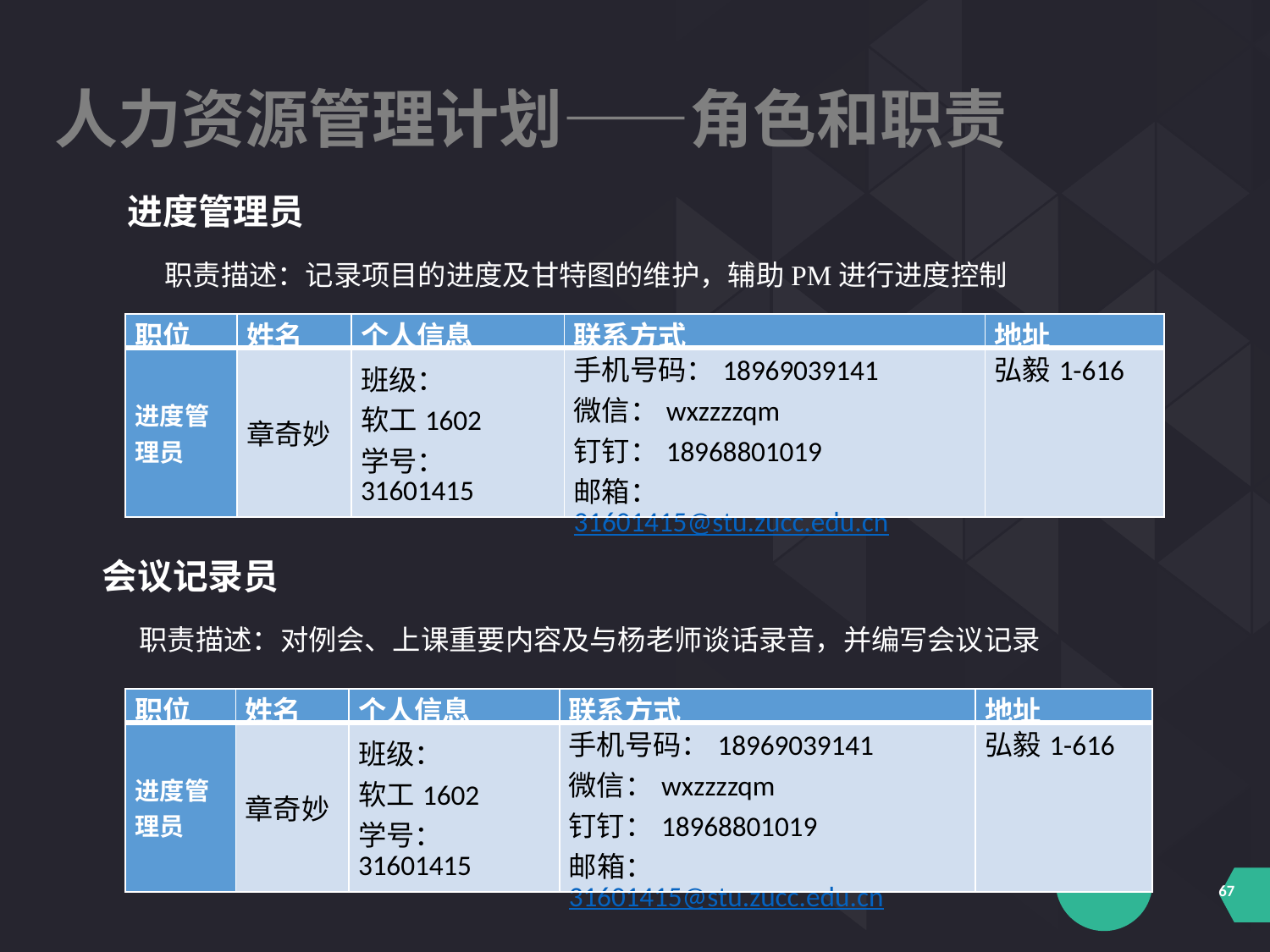

人力资源管理计划——角色和职责
进度管理员
职责描述：记录项目的进度及甘特图的维护，辅助PM进行进度控制
| 职位 | 姓名 | 个人信息 | 联系方式 | 地址 |
| --- | --- | --- | --- | --- |
| 进度管理员 | 章奇妙 | 班级： 软工1602 学号：31601415 | 手机号码：18969039141 微信：wxzzzzqm 钉钉：18968801019 邮箱：31601415@stu.zucc.edu.cn | 弘毅1-616 |
会议记录员
职责描述：对例会、上课重要内容及与杨老师谈话录音，并编写会议记录
| 职位 | 姓名 | 个人信息 | 联系方式 | 地址 |
| --- | --- | --- | --- | --- |
| 进度管理员 | 章奇妙 | 班级： 软工1602 学号：31601415 | 手机号码：18969039141 微信：wxzzzzqm 钉钉：18968801019 邮箱：31601415@stu.zucc.edu.cn | 弘毅1-616 |